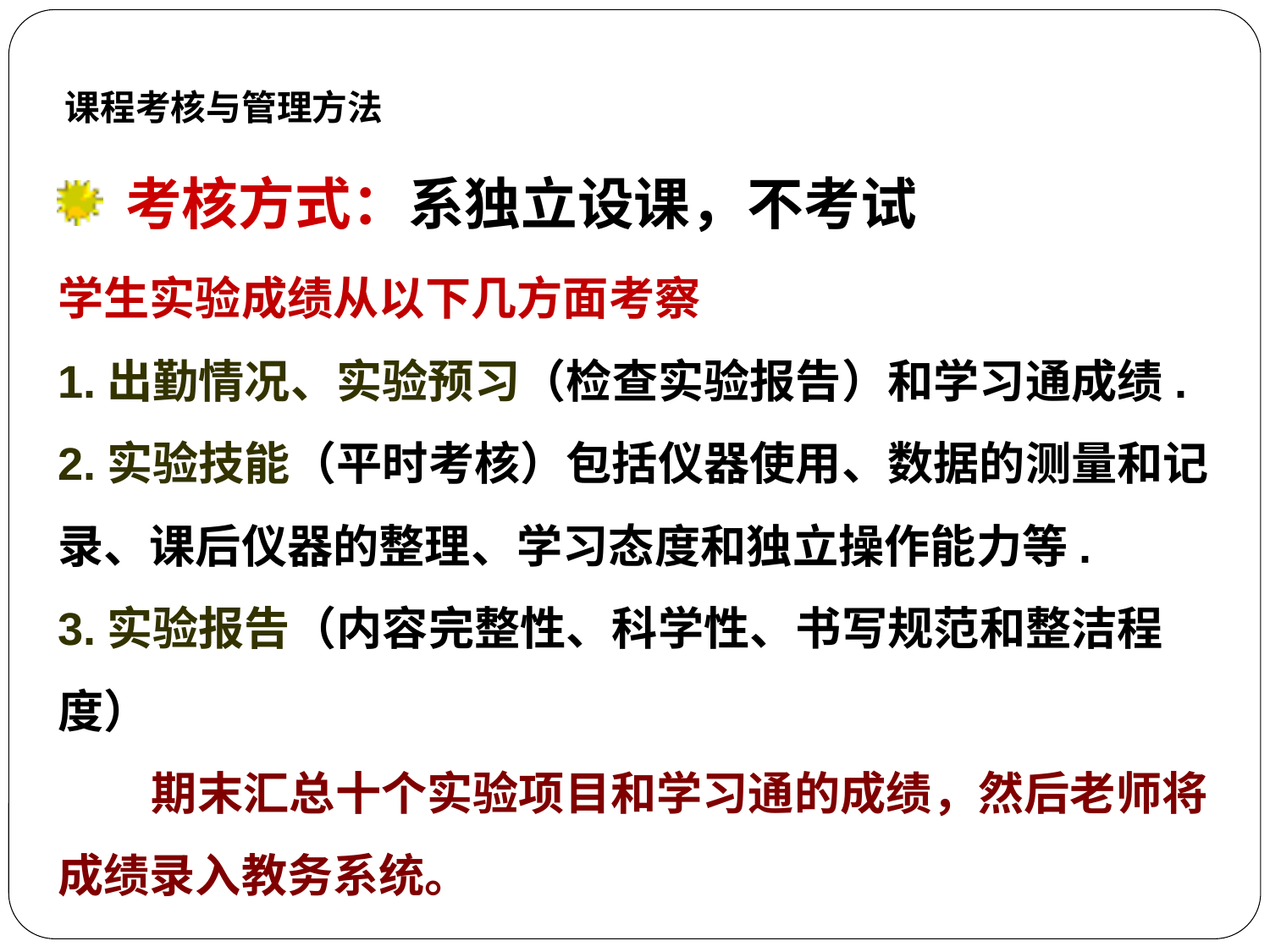

课程考核与管理方法
 考核方式：系独立设课，不考试
学生实验成绩从以下几方面考察
1.出勤情况、实验预习（检查实验报告）和学习通成绩.
2.实验技能（平时考核）包括仪器使用、数据的测量和记
录、课后仪器的整理、学习态度和独立操作能力等.
3.实验报告（内容完整性、科学性、书写规范和整洁程度）
        期末汇总十个实验项目和学习通的成绩，然后老师将成绩录入教务系统。